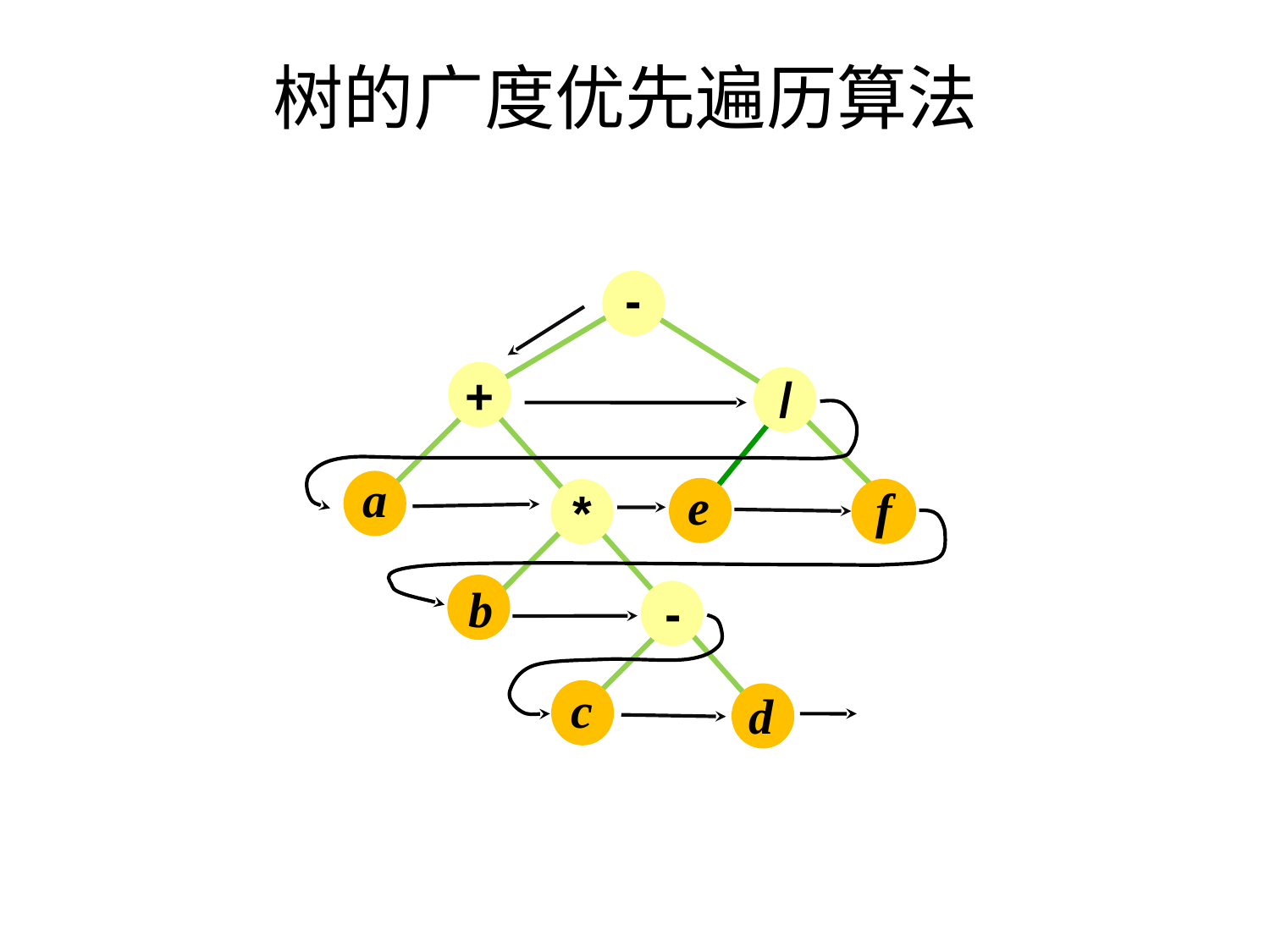

树的广度优先遍历算法
-

+
/
a
e
f
*
b
-
c
d